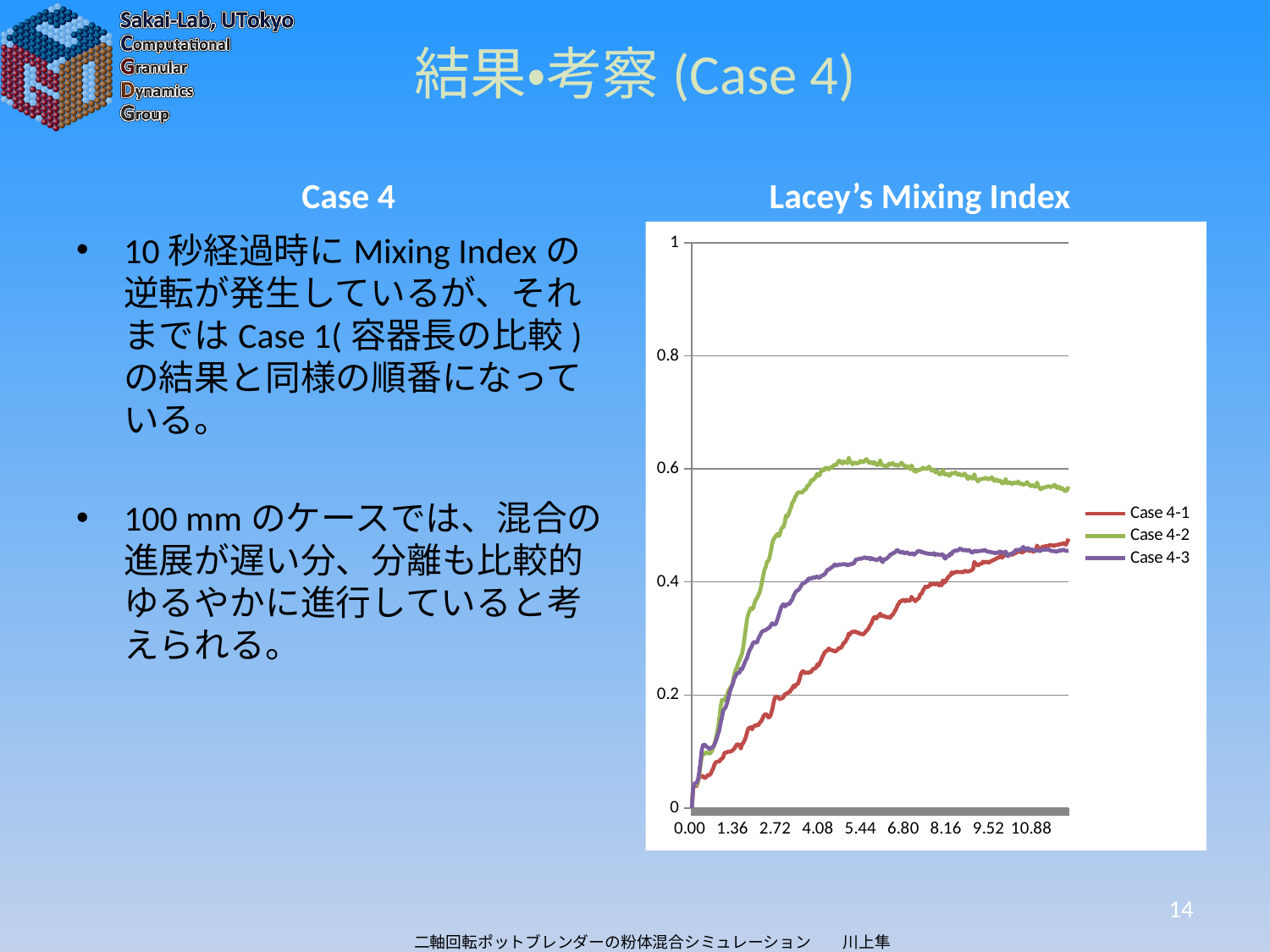

# 結果・考察(Case 4)
Case 4
Lacey’s Mixing Index
10秒経過時にMixing Indexの逆転が発生しているが、それまではCase 1(容器長の比較)の結果と同様の順番になっている。

100 mmのケースでは、混合の進展が遅い分、分離も比較的ゆるやかに進行していると考えられる。

### Chart

| Category |  |  |  |
|---|---|---|---|
| 0 | 0.00068 | 0.001031 | 6.2e-05 |
| 0.04 | 0.035171 | 0.035113 | 0.035207 |
| 0.08 | 0.038777 | 0.041103 | 0.043104 |
| 0.12 | 0.038568 | 0.041551 | 0.044277 |
| 0.16001599999999999 | 0.039754 | 0.041503 | 0.045149 |
| 0.200016 | 0.047954 | 0.046282 | 0.050582 |
| 0.24001600000000001 | 0.056151 | 0.058848 | 0.064442 |
| 0.28001599999999999 | 0.055138 | 0.076944 | 0.083778 |
| 0.32001600000000002 | 0.056355 | 0.091041 | 0.103357 |
| 0.36 | 0.056089 | 0.095344 | 0.111825 |
| 0.4 | 0.053318 | 0.095451 | 0.112325 |
| 0.44 | 0.053827 | 0.098042 | 0.110481 |
| 0.48 | 0.056545 | 0.098323 | 0.108335 |
| 0.52 | 0.05868 | 0.097229 | 0.106722 |
| 0.56000000000000005 | 0.058239 | 0.096303 | 0.104497 |
| 0.6 | 0.060501 | 0.097709 | 0.106305 |
| 0.64 | 0.065602 | 0.100938 | 0.106884 |
| 0.68 | 0.070202 | 0.107626 | 0.107871 |
| 0.72 | 0.077077 | 0.113057 | 0.112486 |
| 0.76 | 0.080508 | 0.121916 | 0.117848 |
| 0.8 | 0.082071 | 0.131568 | 0.124078 |
| 0.84 | 0.082364 | 0.143853 | 0.132056 |
| 0.88 | 0.082362 | 0.159298 | 0.138809 |
| 0.92 | 0.086383 | 0.179541 | 0.151018 |
| 0.96 | 0.087269 | 0.191122 | 0.159984 |
| 1 | 0.089958 | 0.18978 | 0.17249 |
| 1.04 | 0.097494 | 0.191773 | 0.175358 |
| 1.08 | 0.098212 | 0.195997 | 0.17853 |
| 1.1200000000000001 | 0.098719 | 0.198509 | 0.185641 |
| 1.1599999999999999 | 0.10005 | 0.20686 | 0.193573 |
| 1.2 | 0.099698 | 0.210207 | 0.203615 |
| 1.24 | 0.099979 | 0.213961 | 0.210397 |
| 1.28 | 0.101327 | 0.216672 | 0.216027 |
| 1.32 | 0.103269 | 0.226722 | 0.222518 |
| 1.36 | 0.105649 | 0.237359 | 0.230299 |
| 1.4 | 0.109439 | 0.24466 | 0.233754 |
| 1.44 | 0.112979 | 0.249506 | 0.239147 |
| 1.48 | 0.112231 | 0.257028 | 0.238968 |
| 1.52 | 0.111885 | 0.261806 | 0.239691 |
| 1.56 | 0.105256 | 0.267341 | 0.24642 |
| 1.6 | 0.112787 | 0.272828 | 0.245516 |
| 1.64 | 0.115407 | 0.284656 | 0.250872 |
| 1.68 | 0.119821 | 0.301607 | 0.256359 |
| 1.72 | 0.12551 | 0.317632 | 0.261706 |
| 1.76 | 0.133627 | 0.333987 | 0.265123 |
| 1.8 | 0.141083 | 0.343192 | 0.273237 |
| 1.84 | 0.141731 | 0.348943 | 0.279227 |
| 1.88 | 0.14307 | 0.353869 | 0.283107 |
| 1.92 | 0.139271 | 0.351642 | 0.287669 |
| 1.96 | 0.144675 | 0.354602 | 0.293104 |
| 2 | 0.144276 | 0.36307 | 0.293352 |
| 2.04 | 0.147309 | 0.368568 | 0.292927 |
| 2.08 | 0.146458 | 0.371352 | 0.292972 |
| 2.12 | 0.146523 | 0.377 | 0.299912 |
| 2.16 | 0.150921 | 0.381121 | 0.304143 |
| 2.2000000000000002 | 0.152747 | 0.390596 | 0.308446 |
| 2.2400000000000002 | 0.156562 | 0.401874 | 0.312261 |
| 2.2799999999999998 | 0.162145 | 0.412834 | 0.313789 |
| 2.3199999999999998 | 0.16521 | 0.422159 | 0.314009 |
| 2.36 | 0.16639 | 0.426892 | 0.315187 |
| 2.4 | 0.163917 | 0.436499 | 0.316739 |
| 2.44 | 0.160098 | 0.436904 | 0.318304 |
| 2.48 | 0.16129 | 0.444345 | 0.319652 |
| 2.52 | 0.165691 | 0.455132 | 0.32355 |
| 2.56 | 0.1742 | 0.467831 | 0.326847 |
| 2.6 | 0.18469 | 0.474701 | 0.32511 |
| 2.64 | 0.19466 | 0.478699 | 0.324372 |
| 2.68 | 0.196726 | 0.48116 | 0.326488 |
| 2.72 | 0.196275 | 0.484723 | 0.332535 |
| 2.76 | 0.195634 | 0.481057 | 0.33927 |
| 2.8 | 0.192788 | 0.483367 | 0.346491 |
| 2.84 | 0.19409 | 0.492592 | 0.354223 |
| 2.88 | 0.194074 | 0.496316 | 0.358541 |
| 2.92 | 0.196663 | 0.497464 | 0.360687 |
| 2.96 | 0.201036 | 0.504956 | 0.356734 |
| 3 | 0.201384 | 0.517574 | 0.358231 |
| 3.04 | 0.203389 | 0.515453 | 0.360513 |
| 3.08 | 0.205175 | 0.519541 | 0.36082 |
| 3.12 | 0.20483 | 0.526426 | 0.361821 |
| 3.16 | 0.209193 | 0.53174 | 0.366368 |
| 3.2 | 0.211546 | 0.540138 | 0.3685 |
| 3.24 | 0.216698 | 0.542978 | 0.375598 |
| 3.28 | 0.214167 | 0.548256 | 0.379322 |
| 3.32 | 0.218813 | 0.552606 | 0.383591 |
| 3.36 | 0.218683 | 0.556779 | 0.384534 |
| 3.4 | 0.222364 | 0.558592 | 0.386286 |
| 3.44 | 0.229605 | 0.558917 | 0.388874 |
| 3.48 | 0.237977 | 0.55803 | 0.392873 |
| 3.52 | 0.241483 | 0.558729 | 0.396634 |
| 3.56 | 0.241888 | 0.5609 | 0.398205 |
| 3.6 | 0.238727 | 0.563993 | 0.398413 |
| 3.64 | 0.240024 | 0.564031 | 0.401033 |
| 3.68 | 0.239217 | 0.570682 | 0.40175 |
| 3.72 | 0.239083 | 0.570809 | 0.40648 |
| 3.76 | 0.240608 | 0.573595 | 0.405928 |
| 3.8 | 0.240483 | 0.579924 | 0.40576 |
| 3.84 | 0.244581 | 0.579121 | 0.407399 |
| 3.88 | 0.246425 | 0.581814 | 0.408451 |
| 3.92 | 0.24698 | 0.583118 | 0.406988 |
| 3.96 | 0.248242 | 0.588186 | 0.409223 |
| 4 | 0.254269 | 0.591459 | 0.409292 |
| 4.04 | 0.252339 | 0.587707 | 0.407488 |
| 4.08 | 0.257241 | 0.590427 | 0.408028 |
| 4.12 | 0.26193 | 0.596524 | 0.410543 |
| 4.1600159999999997 | 0.267384 | 0.599488 | 0.411718 |
| 4.2000159999999997 | 0.271542 | 0.59713 | 0.412269 |
| 4.2400159999999998 | 0.276366 | 0.600826 | 0.414232 |
| 4.2800159999999998 | 0.277387 | 0.602306 | 0.417725 |
| 4.3200159999999999 | 0.278997 | 0.601272 | 0.42175 |
| 4.3600159999999999 | 0.282204 | 0.599052 | 0.421721 |
| 4.4000159999999999 | 0.280461 | 0.602352 | 0.423555 |
| 4.440016 | 0.279456 | 0.602424 | 0.425369 |
| 4.480016 | 0.278768 | 0.602884 | 0.426579 |
| 4.520016 | 0.278604 | 0.606677 | 0.428578 |
| 4.5600160000000001 | 0.27668 | 0.607356 | 0.431031 |
| 4.6000160000000001 | 0.278382 | 0.606838 | 0.429011 |
| 4.6400160000000001 | 0.279552 | 0.610361 | 0.429254 |
| 4.6800160000000002 | 0.283016 | 0.614472 | 0.43079 |
| 4.7200160000000002 | 0.283031 | 0.614237 | 0.430421 |
| 4.7600160000000002 | 0.283858 | 0.611121 | 0.431052 |
| 4.8000160000000003 | 0.287585 | 0.609407 | 0.430624 |
| 4.8400160000000003 | 0.292397 | 0.613457 | 0.431678 |
| 4.8800160000000004 | 0.293051 | 0.611585 | 0.431293 |
| 4.9200160000000004 | 0.297323 | 0.611503 | 0.4309 |
| 4.9600160000000004 | 0.301113 | 0.610435 | 0.42915 |
| 5.0000159999999996 | 0.308701 | 0.619958 | 0.430395 |
| 5.0400159999999996 | 0.307083 | 0.612318 | 0.431355 |
| 5.0800159999999996 | 0.310658 | 0.61147 | 0.431179 |
| 5.1200159999999997 | 0.312016 | 0.608208 | 0.432739 |
| 5.1600159999999997 | 0.311472 | 0.610361 | 0.432636 |
| 5.2000159999999997 | 0.312453 | 0.611403 | 0.437297 |
| 5.2400159999999998 | 0.310822 | 0.609606 | 0.440193 |
| 5.2800159999999998 | 0.311033 | 0.610678 | 0.439865 |
| 5.3200159999999999 | 0.308741 | 0.610074 | 0.440651 |
| 5.3600159999999999 | 0.30901 | 0.614178 | 0.44154 |
| 5.4000159999999999 | 0.307893 | 0.613549 | 0.440918 |
| 5.440016 | 0.307205 | 0.611521 | 0.441884 |
| 5.480016 | 0.30809 | 0.612626 | 0.442732 |
| 5.520016 | 0.310682 | 0.615504 | 0.443953 |
| 5.5600160000000001 | 0.313494 | 0.61748 | 0.441668 |
| 5.6000160000000001 | 0.315556 | 0.614817 | 0.442088 |
| 5.6400160000000001 | 0.318669 | 0.610615 | 0.443074 |
| 5.6800160000000002 | 0.323635 | 0.612149 | 0.439958 |
| 5.7200160000000002 | 0.326807 | 0.611475 | 0.442203 |
| 5.7600160000000002 | 0.332393 | 0.609349 | 0.440408 |
| 5.8000160000000003 | 0.337632 | 0.612063 | 0.440413 |
| 5.8400160000000003 | 0.337665 | 0.610386 | 0.439713 |
| 5.8800160000000004 | 0.335178 | 0.60738 | 0.438391 |
| 5.9200160000000004 | 0.339317 | 0.606995 | 0.439349 |
| 5.9600160000000004 | 0.339811 | 0.609469 | 0.440475 |
| 6.0000159999999996 | 0.343954 | 0.615218 | 0.442928 |
| 6.0400159999999996 | 0.33997 | 0.607548 | 0.437584 |
| 6.0800159999999996 | 0.339498 | 0.606715 | 0.435093 |
| 6.1200159999999997 | 0.340542 | 0.606114 | 0.440209 |
| 6.1600159999999997 | 0.338152 | 0.605558 | 0.440332 |
| 6.2000159999999997 | 0.337884 | 0.603986 | 0.440914 |
| 6.2400159999999998 | 0.337358 | 0.605645 | 0.443094 |
| 6.2800159999999998 | 0.337841 | 0.609426 | 0.444679 |
| 6.3200159999999999 | 0.336456 | 0.608109 | 0.448658 |
| 6.3600159999999999 | 0.340641 | 0.608502 | 0.448511 |
| 6.4000159999999999 | 0.341653 | 0.610417 | 0.450939 |
| 6.440016 | 0.346082 | 0.607552 | 0.451276 |
| 6.480016 | 0.349655 | 0.606585 | 0.452745 |
| 6.520016 | 0.35349 | 0.607336 | 0.455738 |
| 6.5600160000000001 | 0.35926 | 0.605429 | 0.456323 |
| 6.6000160000000001 | 0.362112 | 0.60706 | 0.453827 |
| 6.6400160000000001 | 0.366029 | 0.607439 | 0.452282 |
| 6.6800160000000002 | 0.365679 | 0.611104 | 0.452784 |
| 6.7200160000000002 | 0.368293 | 0.607827 | 0.453315 |
| 6.7600160000000002 | 0.367407 | 0.606169 | 0.45071 |
| 6.8000160000000003 | 0.365732 | 0.603664 | 0.45097 |
| 6.8400160000000003 | 0.368598 | 0.605407 | 0.452427 |
| 6.8800160000000004 | 0.366365 | 0.603811 | 0.451442 |
| 6.9200160000000004 | 0.367139 | 0.601496 | 0.449778 |
| 6.9600160000000004 | 0.367035 | 0.599465 | 0.448915 |
| 7.0000159999999996 | 0.37379 | 0.606422 | 0.450156 |
| 7.0400159999999996 | 0.368779 | 0.600266 | 0.450514 |
| 7.0800159999999996 | 0.369383 | 0.596413 | 0.448035 |
| 7.1200159999999997 | 0.365884 | 0.595209 | 0.450164 |
| 7.1600159999999997 | 0.368395 | 0.595881 | 0.451938 |
| 7.2000159999999997 | 0.370357 | 0.597934 | 0.454446 |
| 7.2400159999999998 | 0.371727 | 0.597518 | 0.454701 |
| 7.2800159999999998 | 0.378847 | 0.599478 | 0.454078 |
| 7.3200159999999999 | 0.378684 | 0.599274 | 0.452424 |
| 7.3600159999999999 | 0.384252 | 0.602156 | 0.452816 |
| 7.4000159999999999 | 0.388148 | 0.600329 | 0.451546 |
| 7.440016 | 0.391694 | 0.600528 | 0.450928 |
| 7.480016 | 0.39034 | 0.599743 | 0.450762 |
| 7.520016 | 0.39174 | 0.602181 | 0.450078 |
| 7.5600160000000001 | 0.392522 | 0.604007 | 0.449582 |
| 7.6000160000000001 | 0.396598 | 0.600317 | 0.449917 |
| 7.6400160000000001 | 0.394959 | 0.596834 | 0.449106 |
| 7.6800160000000002 | 0.396565 | 0.599206 | 0.448991 |
| 7.7200160000000002 | 0.396438 | 0.598195 | 0.450904 |
| 7.7600160000000002 | 0.395638 | 0.593797 | 0.447658 |
| 7.8000160000000003 | 0.396426 | 0.595637 | 0.448976 |
| 7.8400160000000003 | 0.397021 | 0.594343 | 0.449318 |
| 7.8800160000000004 | 0.393525 | 0.591007 | 0.447677 |
| 7.9200160000000004 | 0.395755 | 0.590037 | 0.447519 |
| 7.9600160000000004 | 0.393967 | 0.592891 | 0.448664 |
| 8.0000160000000005 | 0.402723 | 0.598131 | 0.448897 |
| 8.0400159999999996 | 0.398576 | 0.591053 | 0.442995 |
| 8.0800160000000005 | 0.400482 | 0.590084 | 0.44128 |
| 8.1200159999999997 | 0.40496 | 0.590778 | 0.446068 |
| 8.1600160000000006 | 0.407881 | 0.591324 | 0.445683 |
| 8.2000159999999997 | 0.410436 | 0.58765 | 0.446084 |
| 8.2400160000000007 | 0.411933 | 0.589719 | 0.450486 |
| 8.2800159999999998 | 0.416952 | 0.592666 | 0.449136 |
| 8.3200160000000007 | 0.414606 | 0.59238 | 0.453883 |
| 8.3600159999999999 | 0.416897 | 0.592395 | 0.454444 |
| 8.4000160000000008 | 0.416933 | 0.593941 | 0.455684 |
| 8.440016 | 0.418118 | 0.591185 | 0.455236 |
| 8.4800160000000009 | 0.417284 | 0.589756 | 0.455977 |
| 8.520016 | 0.417319 | 0.591626 | 0.457602 |
| 8.5600159999999992 | 0.417534 | 0.58912 | 0.459322 |
| 8.6000160000000001 | 0.417822 | 0.588581 | 0.457373 |
| 8.6400159999999993 | 0.416662 | 0.588726 | 0.455431 |
| 8.6800160000000002 | 0.418762 | 0.59172 | 0.457011 |
| 8.7200159999999993 | 0.419882 | 0.589979 | 0.456344 |
| 8.7600160000000002 | 0.41864 | 0.585938 | 0.455444 |
| 8.8000159999999994 | 0.418119 | 0.582053 | 0.455803 |
| 8.8400160000000003 | 0.419209 | 0.586302 | 0.456078 |
| 8.8800159999999995 | 0.419667 | 0.585359 | 0.453818 |
| 8.9200160000000004 | 0.421059 | 0.583062 | 0.452263 |
| 8.9600159999999995 | 0.422792 | 0.583435 | 0.452439 |
| 9.0000160000000005 | 0.43541 | 0.590508 | 0.454389 |
| 9.0400159999999996 | 0.432342 | 0.583497 | 0.455065 |
| 9.0800160000000005 | 0.430355 | 0.580718 | 0.453876 |
| 9.1200159999999997 | 0.428903 | 0.577798 | 0.454255 |
| 9.1600160000000006 | 0.431131 | 0.581755 | 0.454725 |
| 9.2000159999999997 | 0.432173 | 0.581534 | 0.454674 |
| 9.2400160000000007 | 0.432399 | 0.582291 | 0.455543 |
| 9.2800159999999998 | 0.435852 | 0.582822 | 0.455088 |
| 9.3200160000000007 | 0.434388 | 0.582787 | 0.456478 |
| 9.3600159999999999 | 0.435323 | 0.584708 | 0.4558 |
| 9.4000160000000008 | 0.435418 | 0.583056 | 0.453953 |
| 9.440016 | 0.43428 | 0.581507 | 0.453297 |
| 9.4800160000000009 | 0.434601 | 0.582147 | 0.453455 |
| 9.520016 | 0.436687 | 0.583217 | 0.452998 |
| 9.5600159999999992 | 0.437253 | 0.585151 | 0.452035 |
| 9.6000160000000001 | 0.438655 | 0.580947 | 0.451817 |
| 9.6400159999999993 | 0.439306 | 0.578659 | 0.451836 |
| 9.6800160000000002 | 0.440581 | 0.581113 | 0.450507 |
| 9.7200159999999993 | 0.442394 | 0.581157 | 0.451883 |
| 9.7600160000000002 | 0.442467 | 0.57832 | 0.451905 |
| 9.8000159999999994 | 0.444286 | 0.580078 | 0.453559 |
| 9.8400160000000003 | 0.447307 | 0.578331 | 0.453464 |
| 9.8800159999999995 | 0.442759 | 0.575094 | 0.451913 |
| 9.9200160000000004 | 0.444838 | 0.574051 | 0.45167 |
| 9.9600159999999995 | 0.44722 | 0.577137 | 0.452722 |
| 10.000016 | 0.45336 | 0.582268 | 0.453444 |
| 10.040016 | 0.447503 | 0.574889 | 0.446725 |
| 10.080016000000001 | 0.445685 | 0.574773 | 0.446305 |
| 10.120016 | 0.449182 | 0.576008 | 0.449246 |
| 10.160016000000001 | 0.448586 | 0.576046 | 0.449236 |
| 10.200016 | 0.448271 | 0.573171 | 0.450057 |
| 10.240016000000001 | 0.44865 | 0.574849 | 0.45172 |
| 10.280016 | 0.453255 | 0.576052 | 0.453312 |
| 10.320016000000001 | 0.450583 | 0.574801 | 0.456736 |
| 10.360016 | 0.453625 | 0.57481 | 0.456433 |
| 10.400016000000001 | 0.453309 | 0.577837 | 0.45684 |
| 10.440016 | 0.453426 | 0.574353 | 0.455757 |
| 10.480016000000001 | 0.453314 | 0.573296 | 0.457689 |
| 10.520016 | 0.451954 | 0.57433 | 0.459291 |
| 10.560015999999999 | 0.453097 | 0.571971 | 0.461772 |
| 10.600016 | 0.455158 | 0.572609 | 0.459082 |
| 10.640015999999999 | 0.456176 | 0.573961 | 0.456376 |
| 10.680016 | 0.456612 | 0.57666 | 0.459715 |
| 10.720015999999999 | 0.455918 | 0.573255 | 0.459443 |
| 10.760016 | 0.454309 | 0.571499 | 0.457396 |
| 10.800015999999999 | 0.455313 | 0.569438 | 0.457584 |
| 10.840016 | 0.457165 | 0.571324 | 0.457349 |
| 10.880015999999999 | 0.453162 | 0.570669 | 0.456426 |
| 10.920016 | 0.455413 | 0.568625 | 0.45528 |
| 10.960016 | 0.455885 | 0.568991 | 0.455423 |
| 11.000016 | 0.464291 | 0.575919 | 0.456166 |
| 11.040016 | 0.459102 | 0.568608 | 0.455732 |
| 11.080016000000001 | 0.458127 | 0.566445 | 0.454578 |
| 11.120016 | 0.458336 | 0.563912 | 0.455384 |
| 11.160016000000001 | 0.461574 | 0.565803 | 0.45678 |
| 11.200016 | 0.462772 | 0.567477 | 0.457517 |
| 11.240016000000001 | 0.462232 | 0.56679 | 0.457083 |
| 11.280016 | 0.463691 | 0.567841 | 0.456793 |
| 11.320016000000001 | 0.460667 | 0.568573 | 0.457837 |
| 11.360016 | 0.463964 | 0.569752 | 0.457054 |
| 11.400016000000001 | 0.4655 | 0.568491 | 0.456959 |
| 11.440016 | 0.464739 | 0.567981 | 0.454931 |
| 11.480016000000001 | 0.464828 | 0.568676 | 0.454596 |
| 11.520016 | 0.463867 | 0.570161 | 0.454385 |
| 11.560015999999999 | 0.464243 | 0.571913 | 0.454437 |
| 11.6 | 0.465529 | 0.569266 | 0.453649 |
| 11.64 | 0.465276 | 0.565978 | 0.453831 |
| 11.68 | 0.465598 | 0.568639 | 0.454953 |
| 11.72 | 0.467541 | 0.567741 | 0.45593 |
| 11.76 | 0.466144 | 0.564282 | 0.455127 |
| 11.8 | 0.467485 | 0.56619 | 0.456166 |
| 11.84 | 0.468829 | 0.564138 | 0.457348 |
| 11.88 | 0.467252 | 0.561124 | 0.455781 |
| 11.92 | 0.466034 | 0.560638 | 0.455272 |
| 11.96 | 0.470595 | 0.56314 | 0.454848 |
| 12 | 0.476432 | 0.568748 | 0.4552 |
14